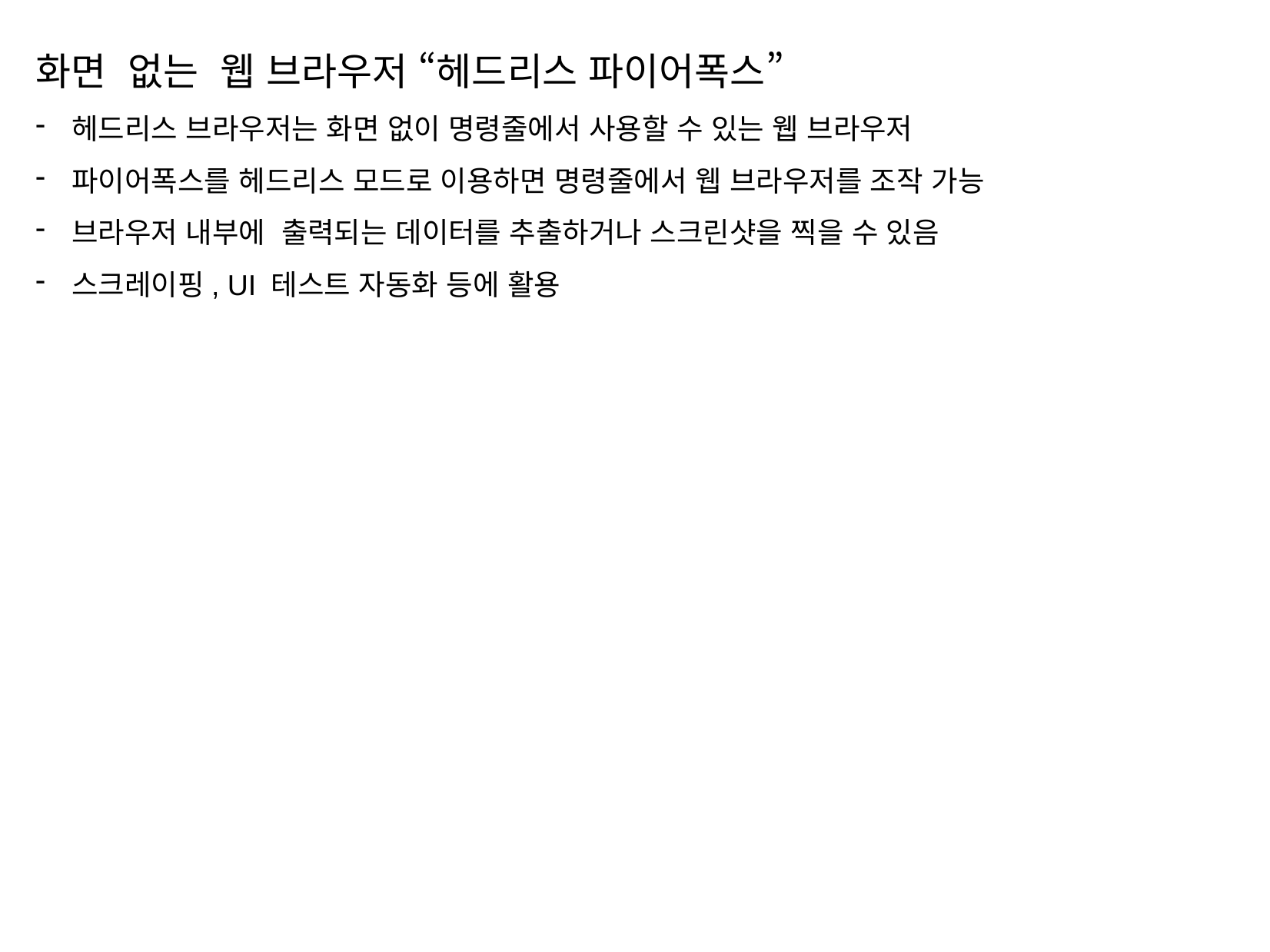

화면  없는  웹 브라우저 “헤드리스 파이어폭스”
헤드리스 브라우저는 화면 없이 명령줄에서 사용할 수 있는 웹 브라우저
파이어폭스를 헤드리스 모드로 이용하면 명령줄에서 웹 브라우저를 조작 가능
브라우저 내부에  출력되는 데이터를 추출하거나 스크린샷을 찍을 수 있음
스크레이핑, UI 테스트 자동화 등에 활용